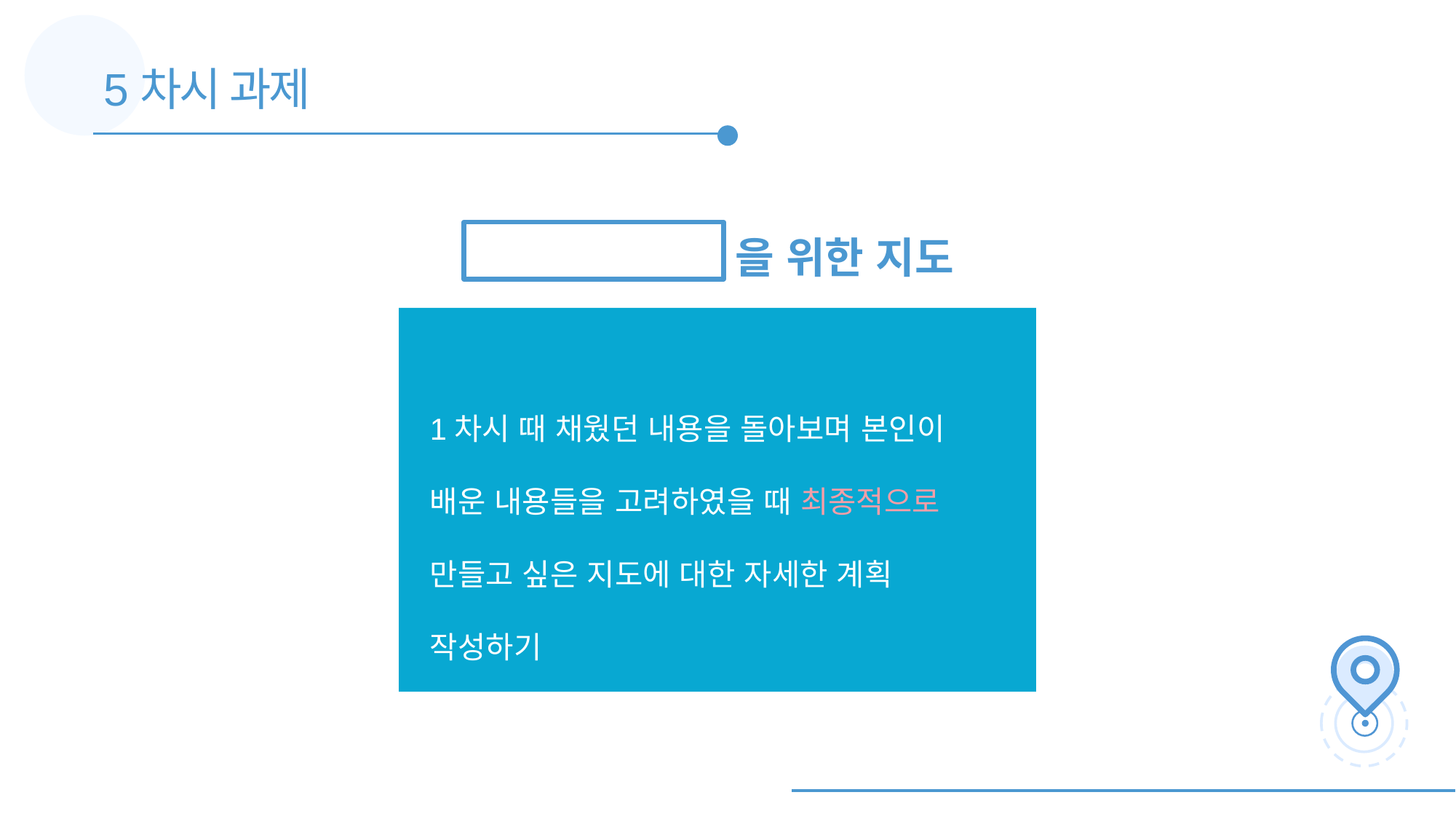

5차시 과제

을 위한 지도

1차시 때 채웠던 내용을 돌아보며 본인이 배운 내용들을 고려하였을 때 최종적으로 만들고 싶은 지도에 대한 자세한 계획 작성하기